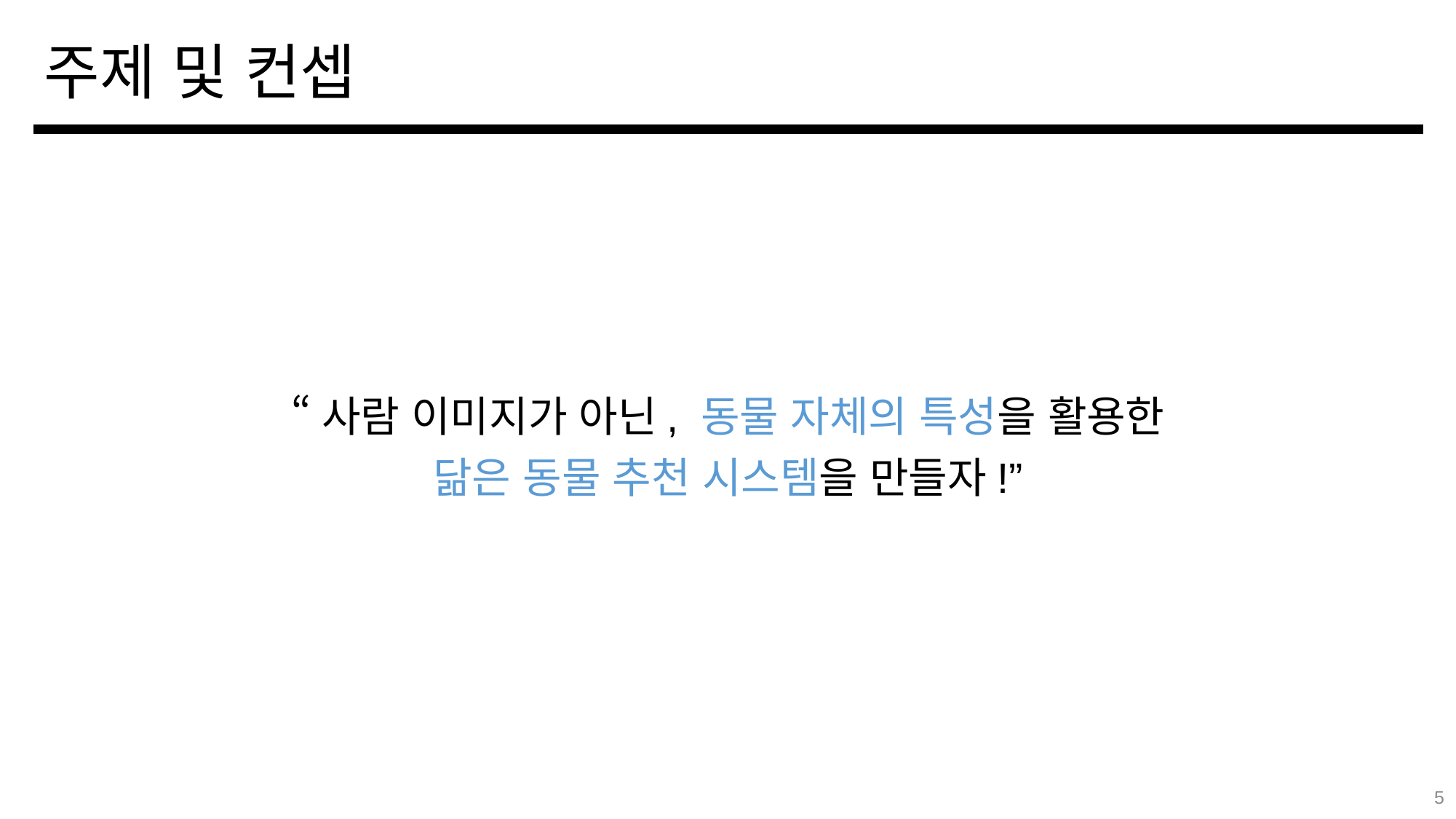

# 주제 및 컨셉
“사람 이미지가 아닌, 동물 자체의 특성을 활용한
닮은 동물 추천 시스템을 만들자!”
5